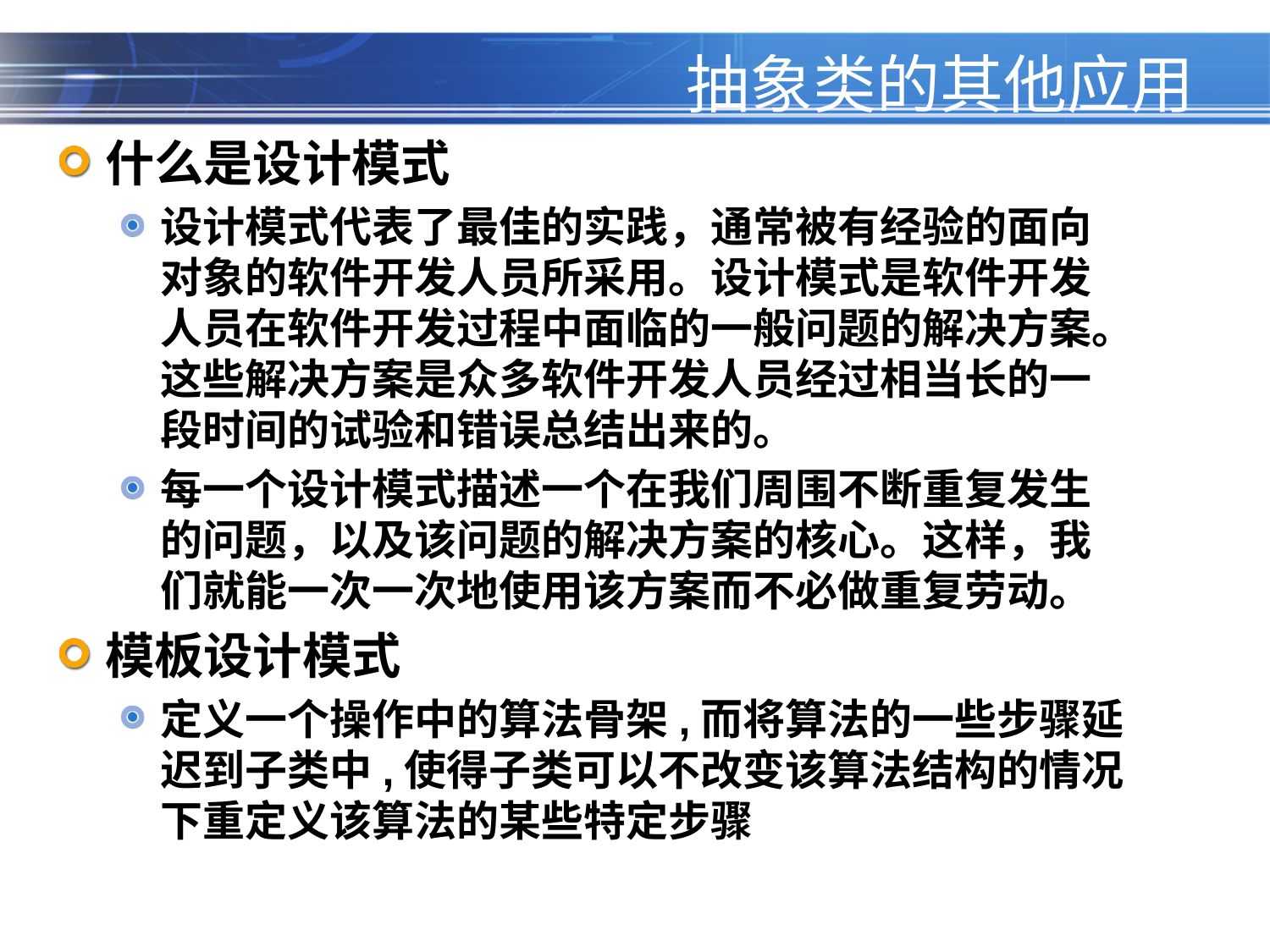

# 抽象类的其他应用
什么是设计模式
设计模式代表了最佳的实践，通常被有经验的面向对象的软件开发人员所采用。设计模式是软件开发人员在软件开发过程中面临的一般问题的解决方案。这些解决方案是众多软件开发人员经过相当长的一段时间的试验和错误总结出来的。
每一个设计模式描述一个在我们周围不断重复发生的问题，以及该问题的解决方案的核心。这样，我们就能一次一次地使用该方案而不必做重复劳动。
模板设计模式
定义一个操作中的算法骨架,而将算法的一些步骤延迟到子类中,使得子类可以不改变该算法结构的情况下重定义该算法的某些特定步骤